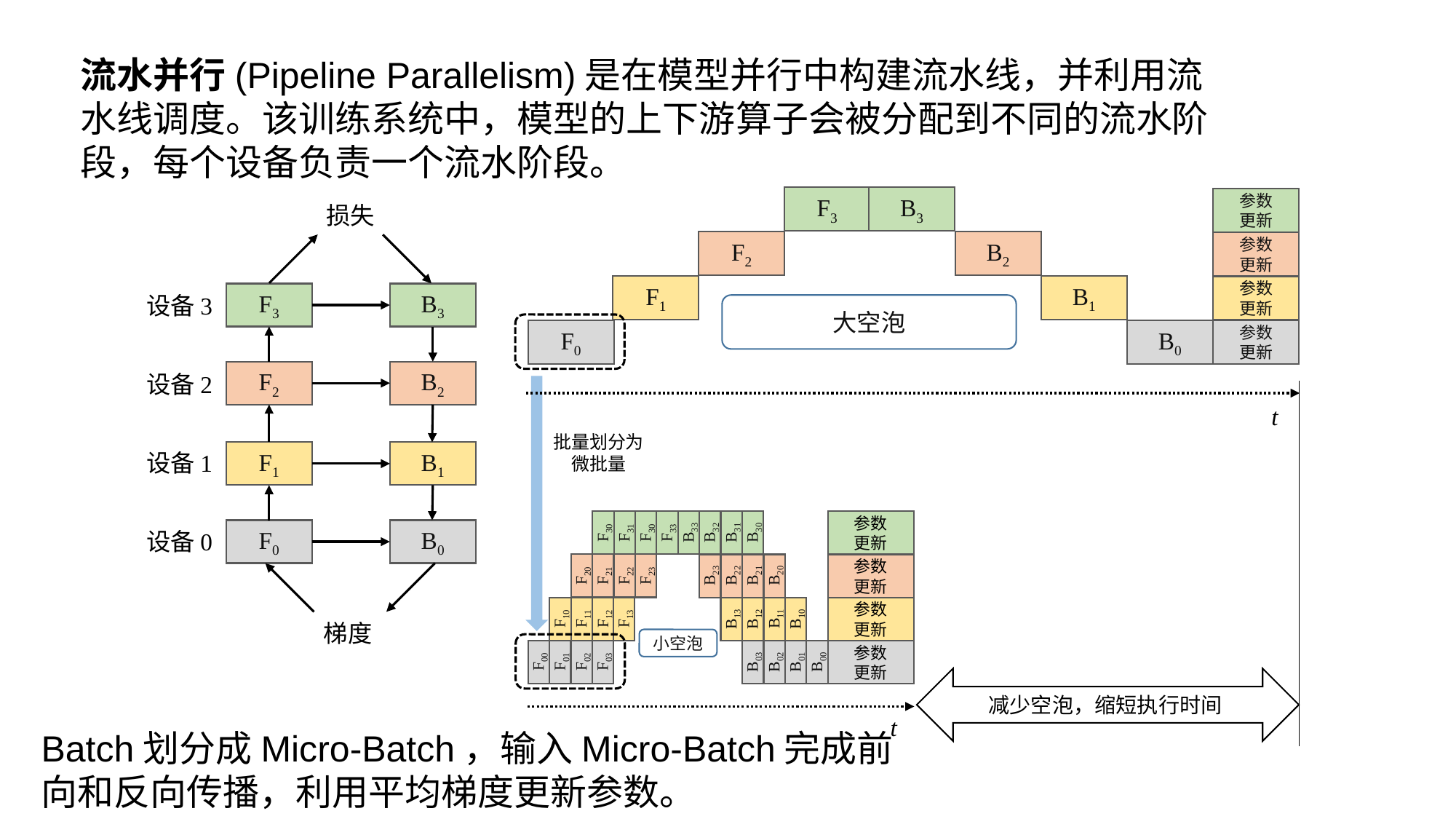

流水并行(Pipeline Parallelism)是在模型并行中构建流水线，并利用流水线调度。该训练系统中，模型的上下游算子会被分配到不同的流水阶段，每个设备负责一个流水阶段。
F3
B3
B2
F2
F1
B1
F0
B0
参数
更新
损失
参数
更新
参数
更新
F3
B3
设备3
大空泡

参数
更新
F2
B2
设备2
t
批量划分为
微批量
F1
B1
设备1

F30
F31
F30
F33
F20
F21
F22
F23
F10
F11
F12
F13
F02
F03
F00
F01
B33
B32
B31
B30
B23
B22
B21
B20
B13
B12
B11
B10
B03
B02
B01
B00
参数
更新
F0
B0
设备0
参数
更新
参数
更新
梯度
小空泡

参数
更新
减少空泡，缩短执行时间
t
Batch划分成Micro-Batch，输入Micro-Batch完成前向和反向传播，利用平均梯度更新参数。